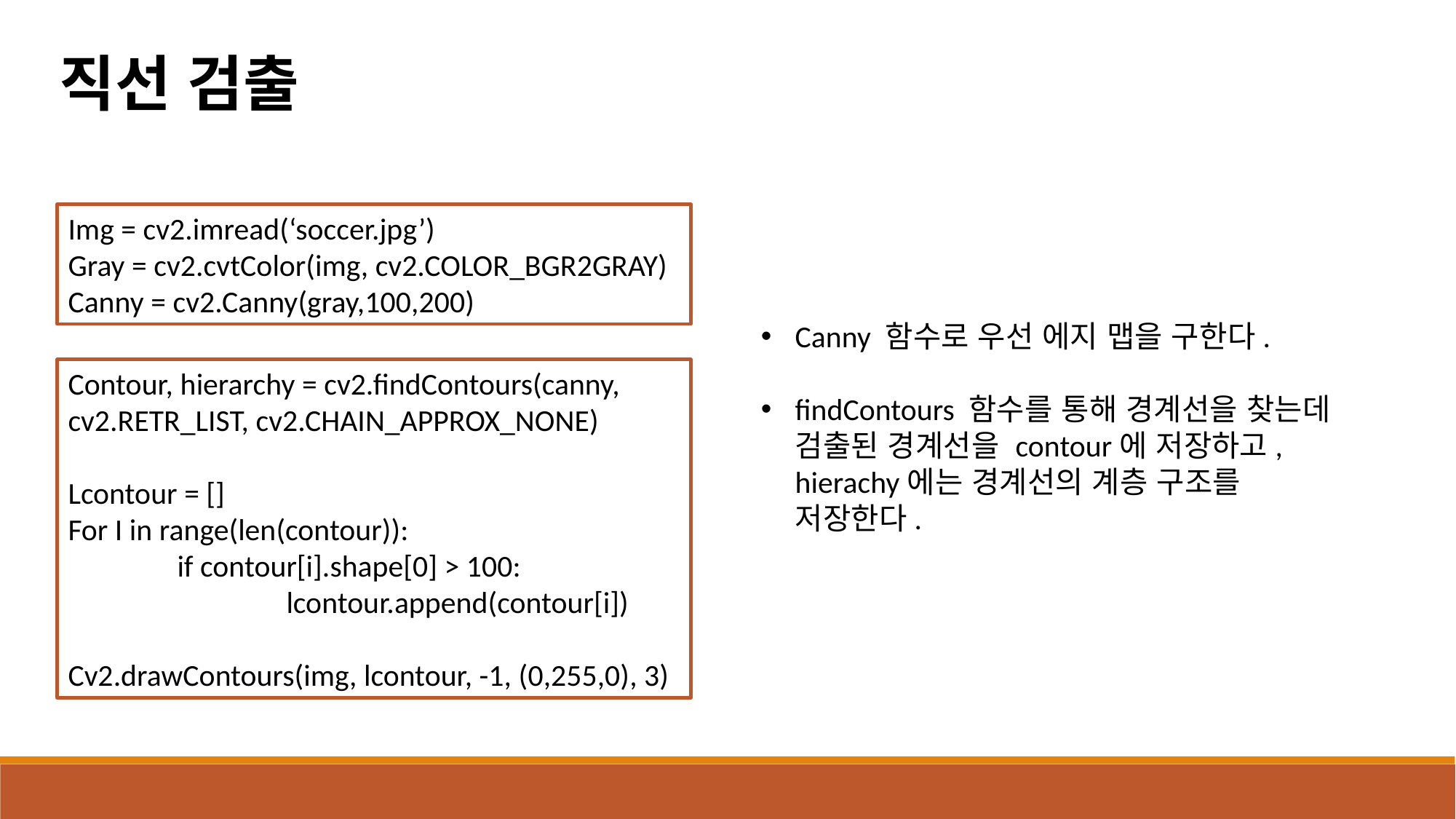

직선 검출
Img = cv2.imread(‘soccer.jpg’)
Gray = cv2.cvtColor(img, cv2.COLOR_BGR2GRAY)
Canny = cv2.Canny(gray,100,200)
Canny 함수로 우선 에지 맵을 구한다.

findContours 함수를 통해 경계선을 찾는데 검출된 경계선을 contour에 저장하고, hierachy에는 경계선의 계층 구조를 저장한다.

Contour, hierarchy = cv2.findContours(canny, cv2.RETR_LIST, cv2.CHAIN_APPROX_NONE)

Lcontour = []
For I in range(len(contour)):
	if contour[i].shape[0] > 100:
		lcontour.append(contour[i])

Cv2.drawContours(img, lcontour, -1, (0,255,0), 3)